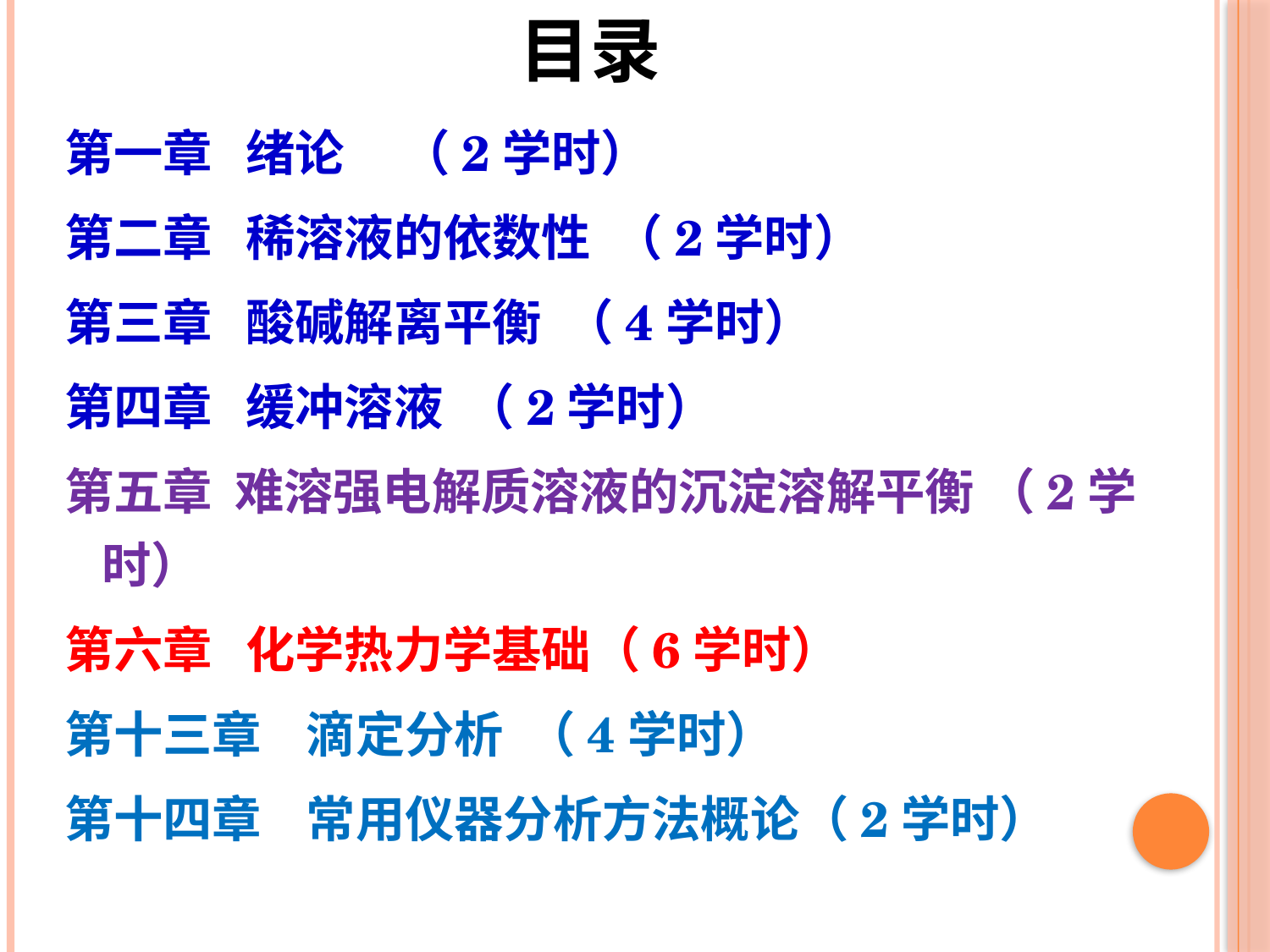

目录
第一章   绪论     （2学时）
第二章   稀溶液的依数性  （2学时）
第三章   酸碱解离平衡  （4学时）
第四章   缓冲溶液  （2学时）
第五章  难溶强电解质溶液的沉淀溶解平衡 （2学时）
第六章   化学热力学基础（6学时）
第十三章    滴定分析  （4学时）
第十四章    常用仪器分析方法概论（2学时）

9
9